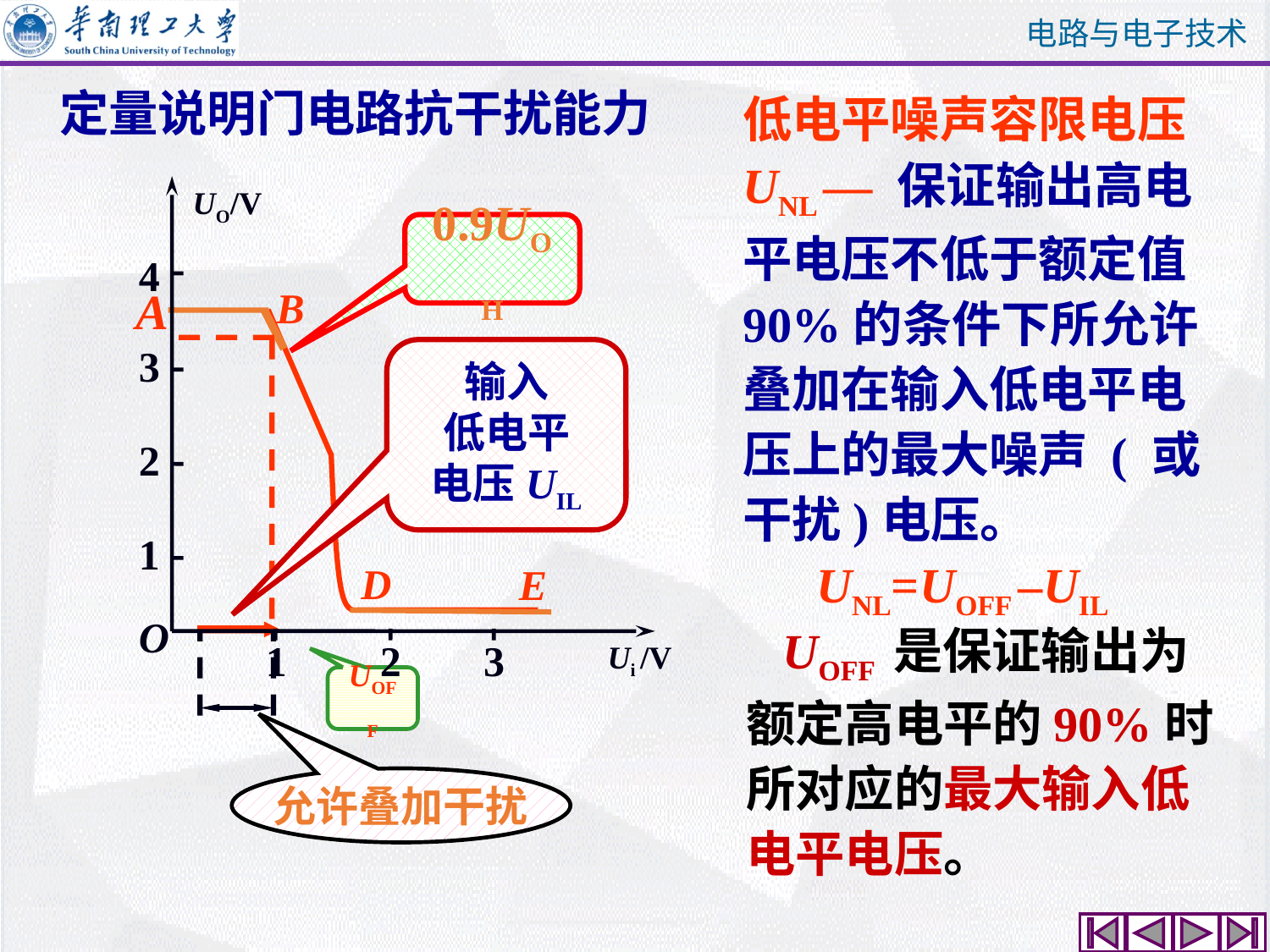

定量说明门电路抗干扰能力
低电平噪声容限电压UNL — 保证输出高电平电压不低于额定值90%的条件下所允许叠加在输入低电平电压上的最大噪声 ( 或干扰)电压。
      UNL=UOFF –UIL

UO/V
4

3

2

1

O
1
2
3

   Ui /V

0.9UOH
A
B

输入
低电平
电压UIL

D
E
   UOFF 是保证输出为额定高电平的90%时所对应的最大输入低电平电压。

UOFF
允许叠加干扰